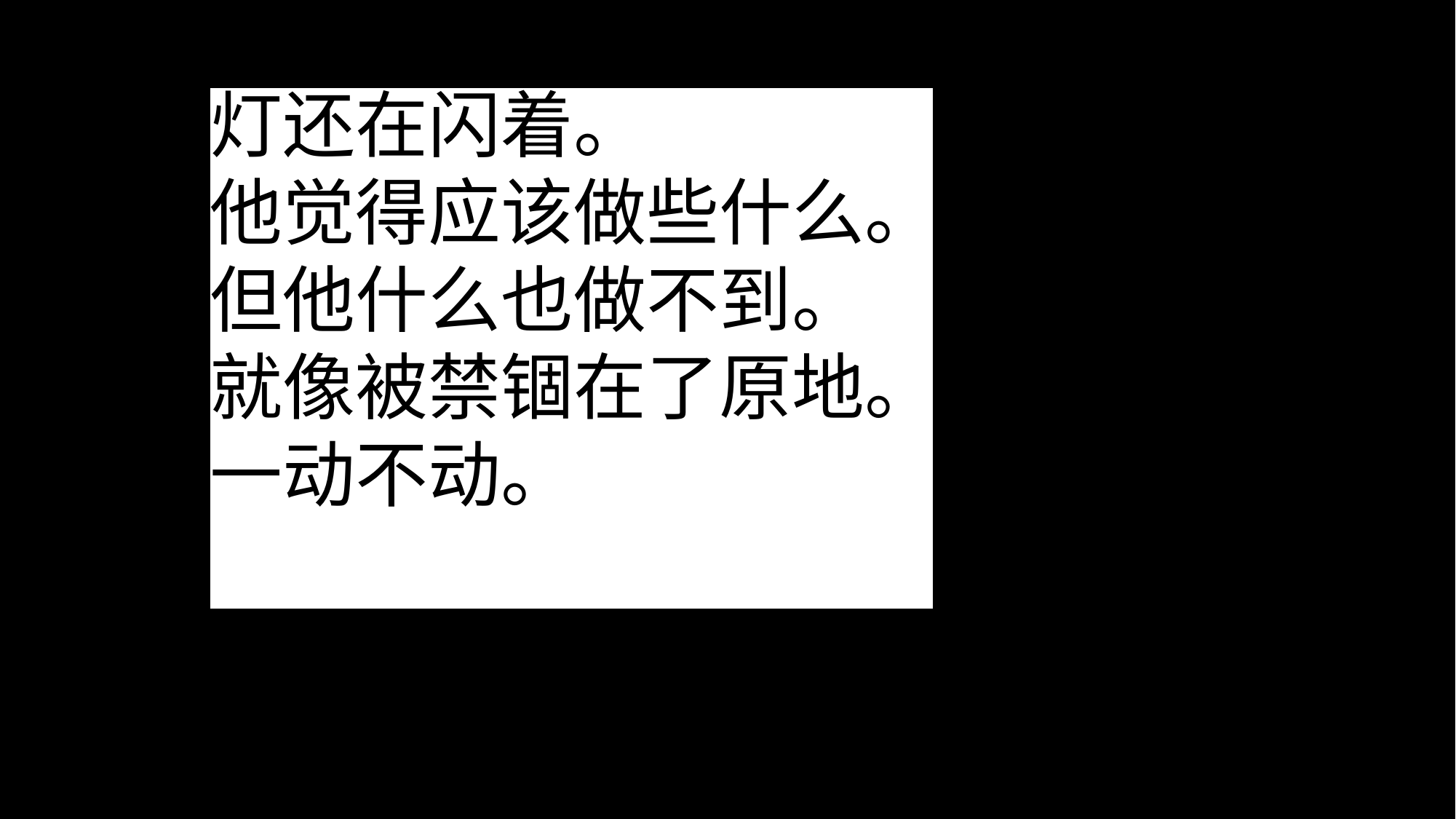

灯还在闪着。
他觉得应该做些什么。
但他什么也做不到。
就像被禁锢在了原地。
一动不动。